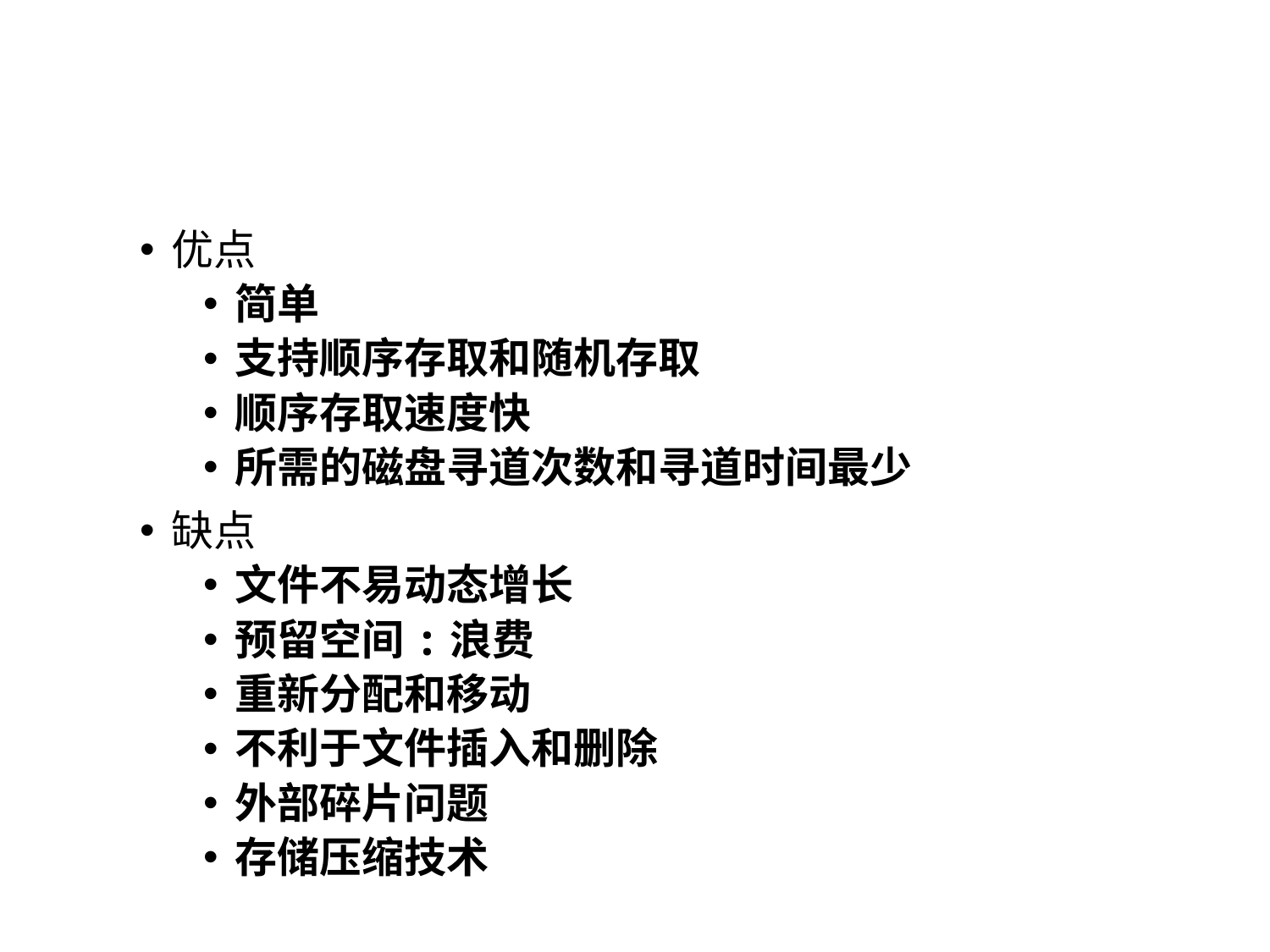

#
优点
简单
支持顺序存取和随机存取
顺序存取速度快
所需的磁盘寻道次数和寻道时间最少
缺点
文件不易动态增长
预留空间:浪费
重新分配和移动
不利于文件插入和删除
外部碎片问题
存储压缩技术